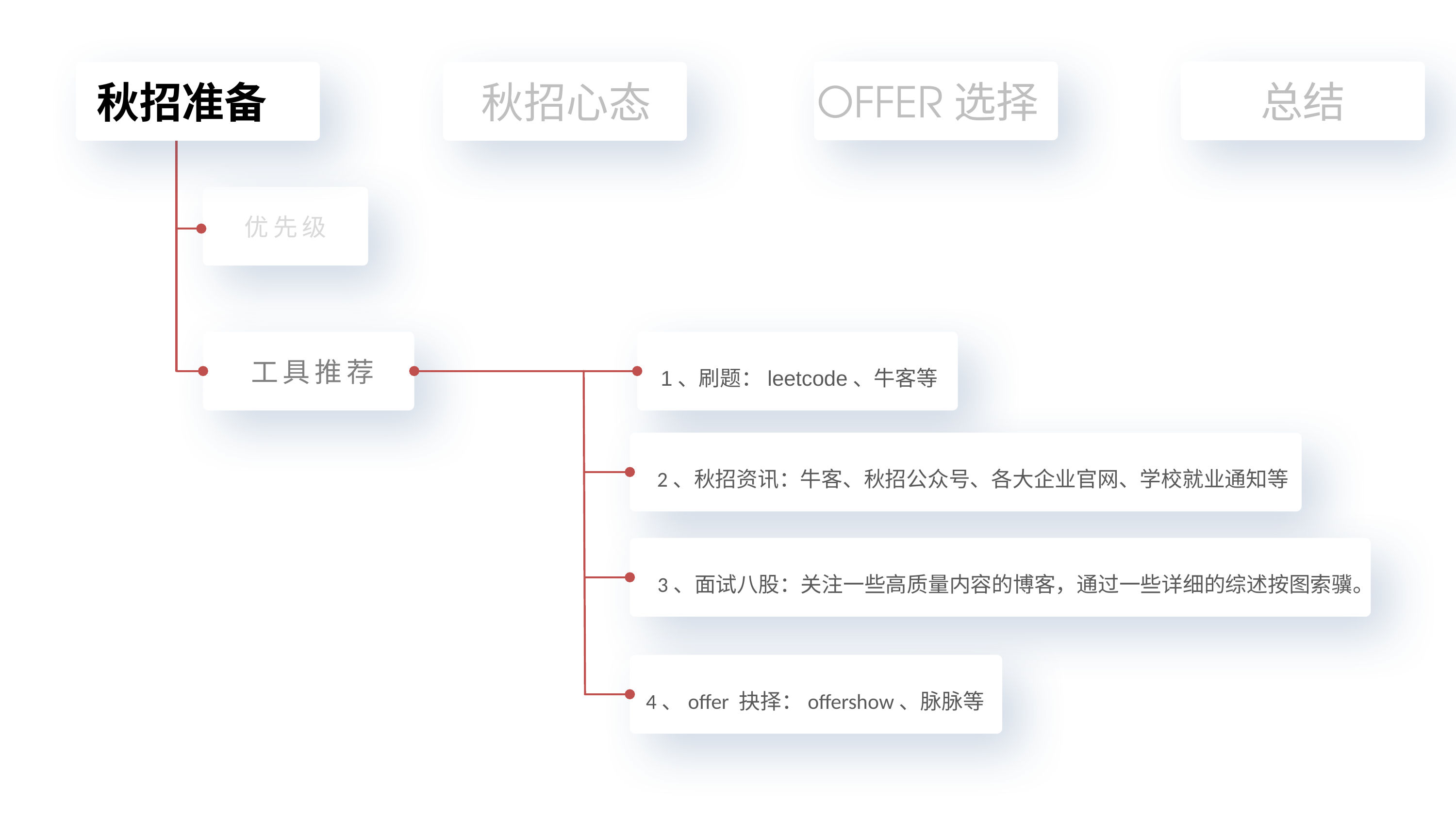

自我介绍

总结

OFFER选择

秋招准备

秋招心态

Tier1. 笔试算法
笔试题是秋招筛选的刚性门槛，决定你是否有表现自己的机会。

优先级

Tier2. 项目经验
项目经验是面试时的话题切入点，是反应学习能力的重要角度。

工具推荐

1、刷题：leetcode、牛客等

Tier3. 基础知识（八股）
基础知识是大多数技术面的主体，扎实的八股知识是基础和底气。

2、秋招资讯：牛客、秋招公众号、各大企业官网、学校就业通知等

Tier4. 简历
校招的门槛是院校和专业。简历内容决定了面试问题的深度和广度。

3、面试八股：关注一些高质量内容的博客，通过一些详细的综述按图索骥。

4、offer 抉择：offershow、脉脉等